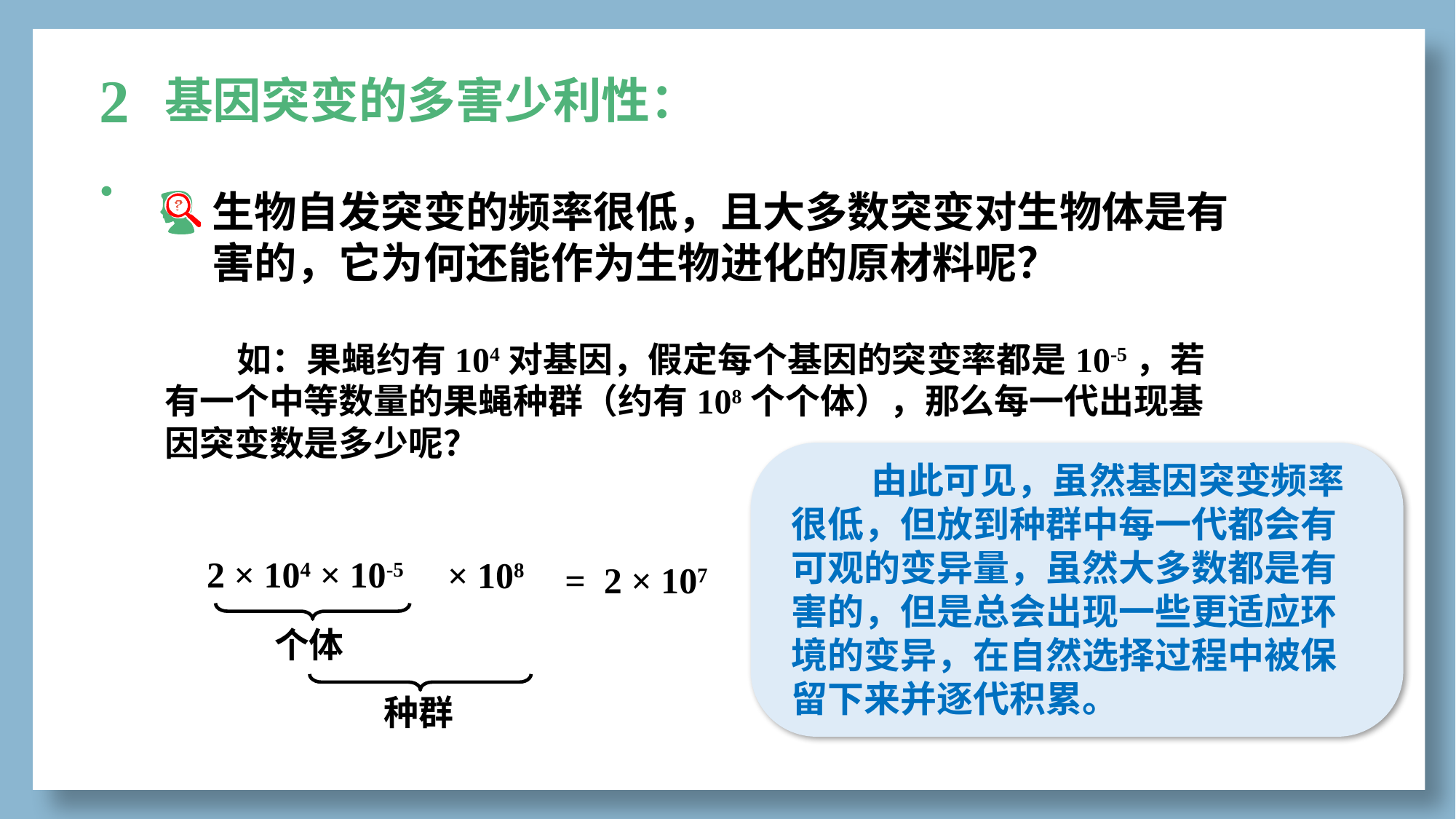

2.
基因突变的多害少利性：
生物自发突变的频率很低，且大多数突变对生物体是有害的，它为何还能作为生物进化的原材料呢？

        如：果蝇约有104对基因，假定每个基因的突变率都是10-5，若有一个中等数量的果蝇种群（约有108个个体），那么每一代出现基因突变数是多少呢？

       由此可见，虽然基因突变频率很低，但放到种群中每一代都会有可观的变异量，虽然大多数都是有害的，但是总会出现一些更适应环境的变异，在自然选择过程中被保留下来并逐代积累。

      2 × 104 × 10-5
× 108
=  2 × 107

个体
种群